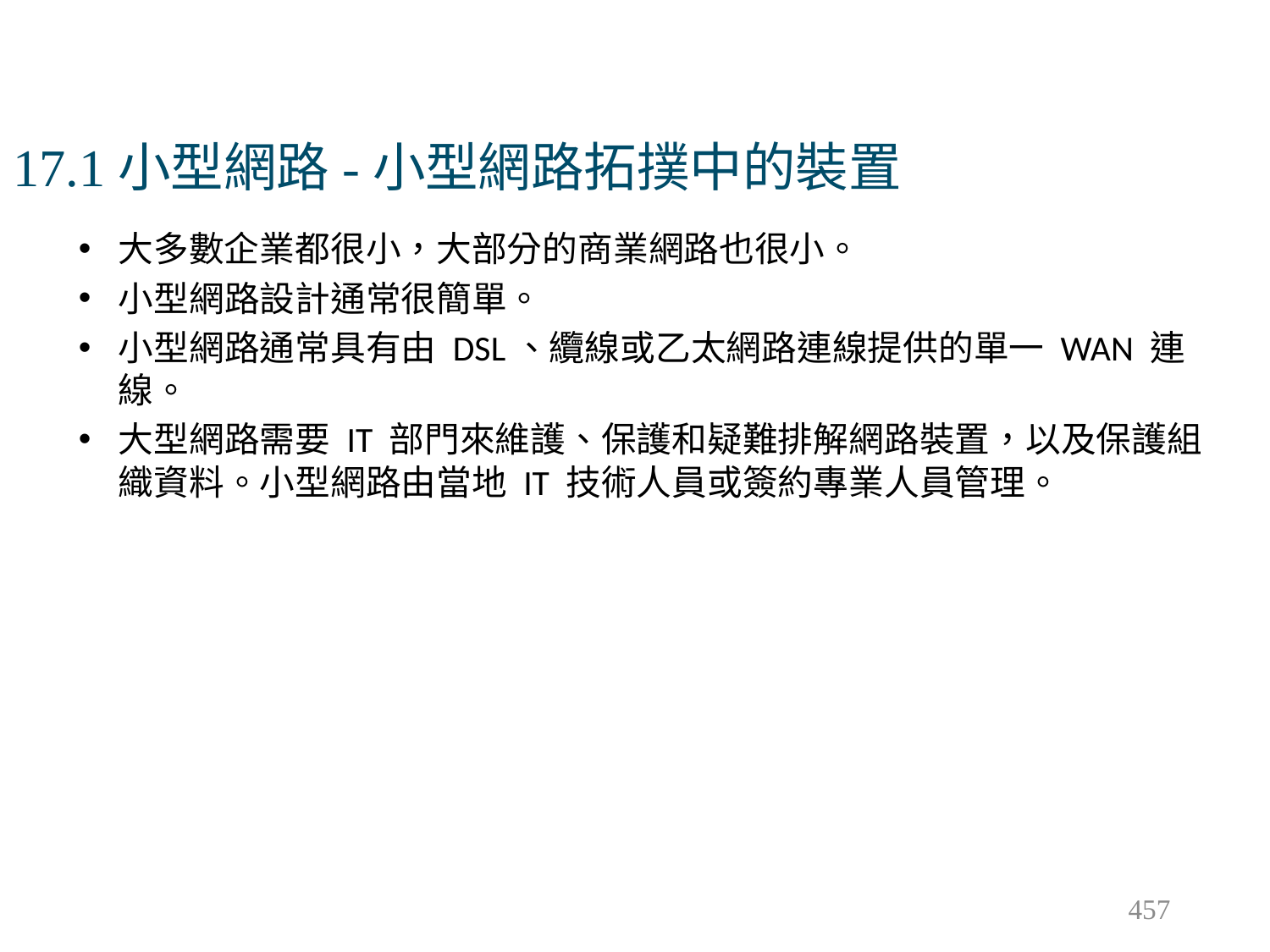

# 17.1小型網路-小型網路拓撲中的裝置
大多數企業都很小，大部分的商業網路也很小。
小型網路設計通常很簡單。
小型網路通常具有由 DSL、纜線或乙太網路連線提供的單一 WAN 連線。
大型網路需要 IT 部門來維護、保護和疑難排解網路裝置，以及保護組織資料。小型網路由當地 IT 技術人員或簽約專業人員管理。

457